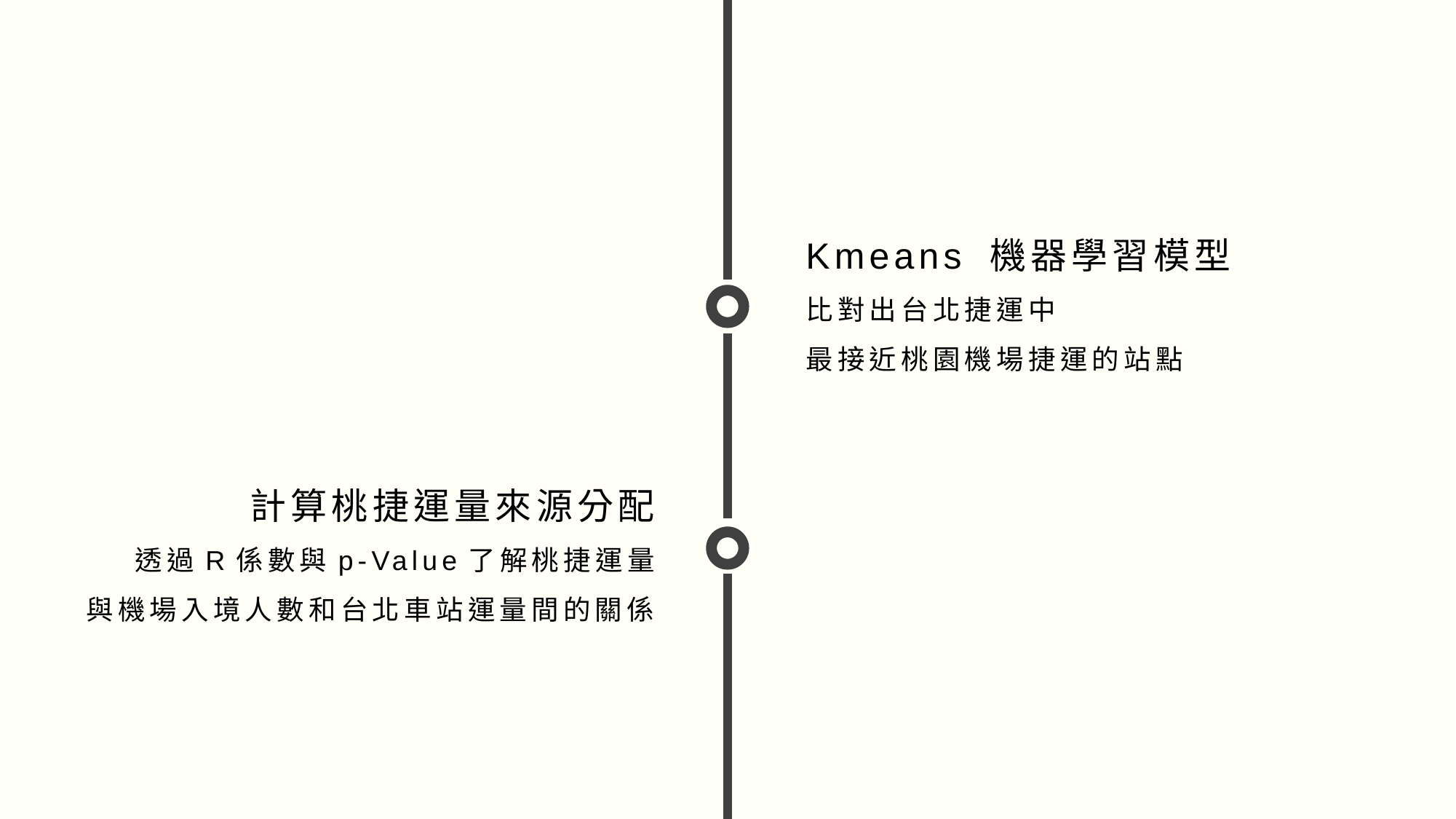

Kmeans 機器學習模型
比對出台北捷運中
最接近桃園機場捷運的站點

計算桃捷運量來源分配
透過R係數與p-Value了解桃捷運量
與機場入境人數和台北車站運量間的關係